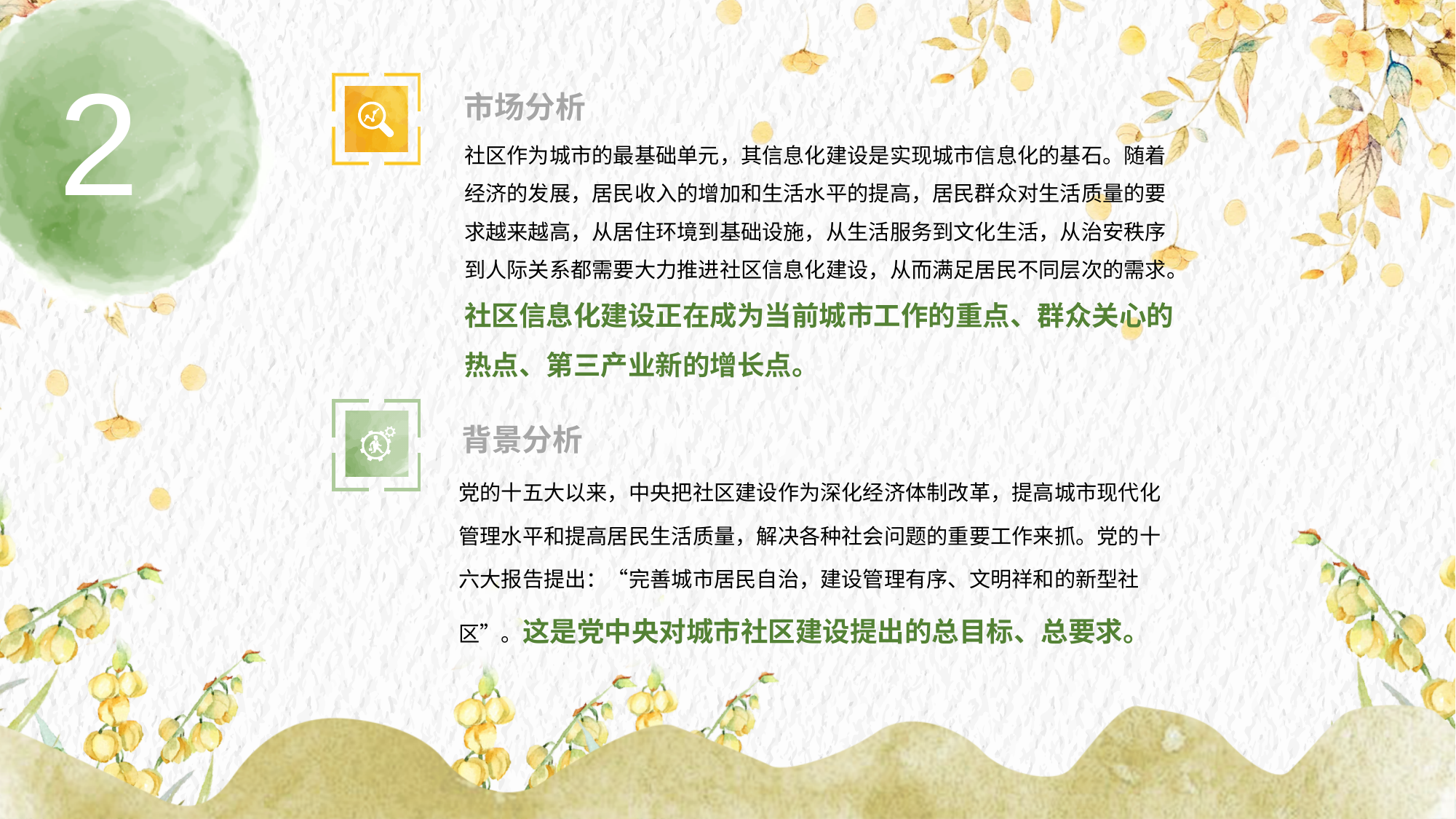

市场分析

社区作为城市的最基础单元，其信息化建设是实现城市信息化的基石。随着经济的发展，居民收入的增加和生活水平的提高，居民群众对生活质量的要求越来越高，从居住环境到基础设施，从生活服务到文化生活，从治安秩序到人际关系都需要大力推进社区信息化建设，从而满足居民不同层次的需求。社区信息化建设正在成为当前城市工作的重点、群众关心的热点、第三产业新的增长点。

背景分析

党的十五大以来，中央把社区建设作为深化经济体制改革，提高城市现代化管理水平和提高居民生活质量，解决各种社会问题的重要工作来抓。党的十六大报告提出：“完善城市居民自治，建设管理有序、文明祥和的新型社区”。这是党中央对城市社区建设提出的总目标、总要求。